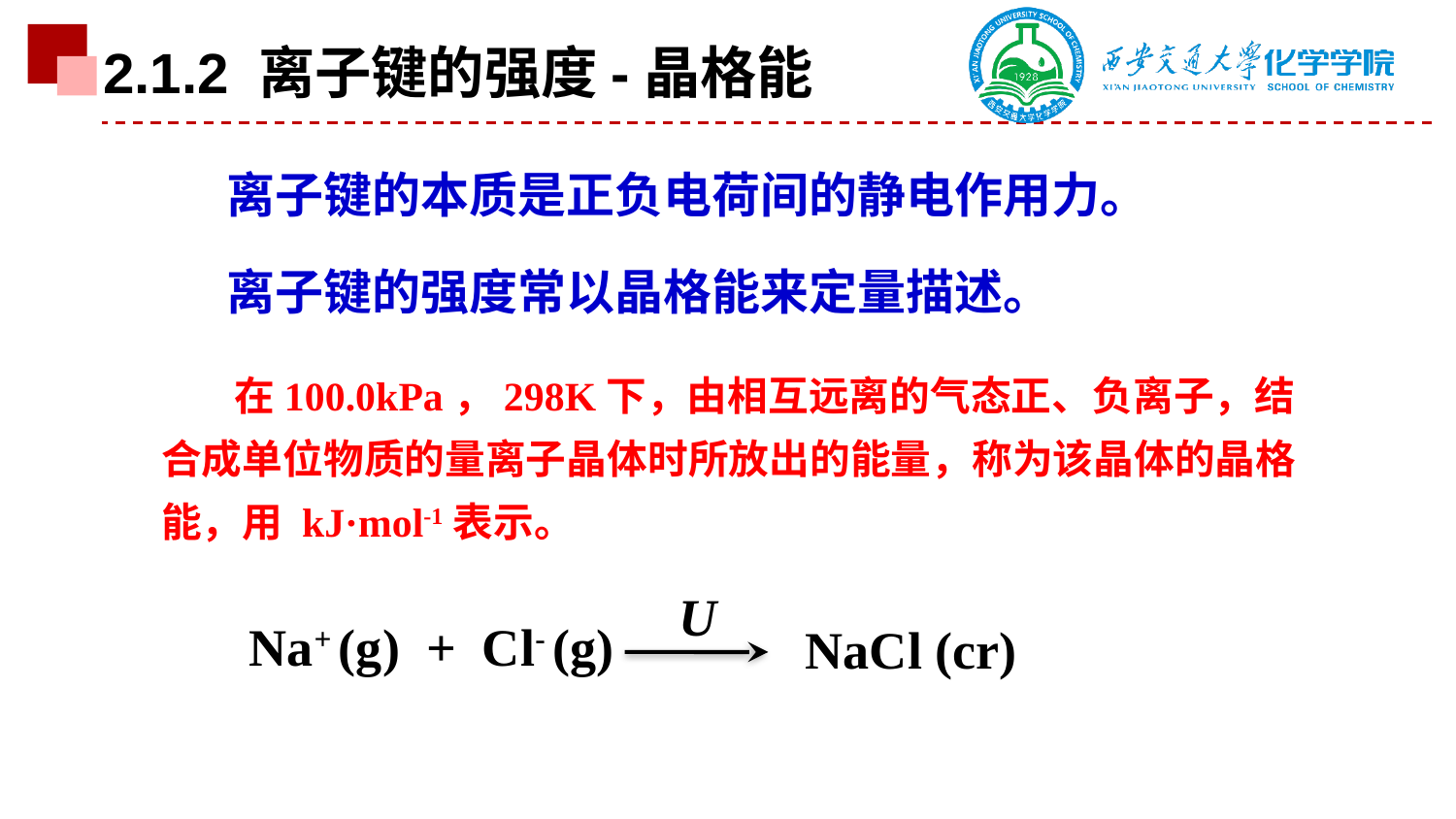

2.1.2 离子键的强度-晶格能
离子键的本质是正负电荷间的静电作用力。
离子键的强度常以晶格能来定量描述。
在100.0kPa，298K下，由相互远离的气态正、负离子，结合成单位物质的量离子晶体时所放出的能量，称为该晶体的晶格能，用 kJ·mol-1表示。
U
Na+ (g)  +  Cl- (g)
NaCl (cr)